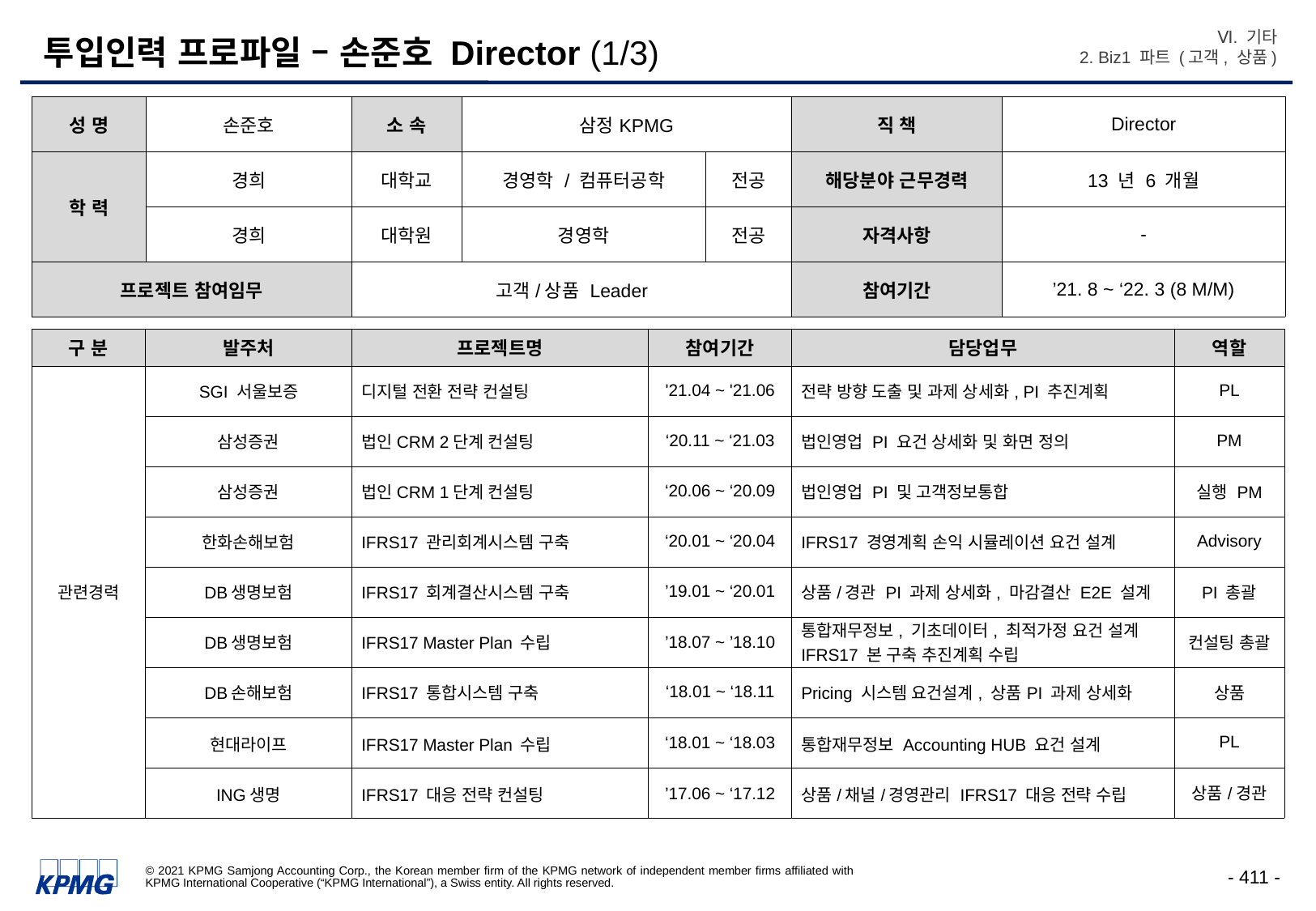

Ⅵ. 기타
2. Biz1 파트 (고객, 상품)
# 투입인력 프로파일 – 손준호 Director (1/3)
| 성 명 | 손준호 | 소 속 | 삼정KPMG |  | 직 책 | Director |
| --- | --- | --- | --- | --- | --- | --- |
| 학 력 | 경희 | 대학교 | 경영학 / 컴퓨터공학 | 전공 | 해당분야 근무경력 | 13 년 6 개월 |
|  | 경희 | 대학원 | 경영학 | 전공 | 자격사항 | - |
| 프로젝트 참여임무 |  | 고객/상품 Leader |  |  | 참여기간 | ’21. 8 ~ ‘22. 3 (8 M/M) |
| 구 분 | 발주처 | 프로젝트명 | 참여기간 | 담당업무 | 역할 |
| --- | --- | --- | --- | --- | --- |
| 관련경력 | SGI 서울보증 | 디지털 전환 전략 컨설팅 | '21.04 ~ '21.06 | 전략 방향 도출 및 과제 상세화, PI 추진계획 | PL |
|  | 삼성증권 | 법인CRM 2단계 컨설팅 | ‘20.11 ~ ‘21.03 | 법인영업 PI 요건 상세화 및 화면 정의 | PM |
|  | 삼성증권 | 법인CRM 1단계 컨설팅 | ‘20.06 ~ ‘20.09 | 법인영업 PI 및 고객정보통합 | 실행 PM |
|  | 한화손해보험 | IFRS17 관리회계시스템 구축 | ‘20.01 ~ ‘20.04 | IFRS17 경영계획 손익 시뮬레이션 요건 설계 | Advisory |
|  | DB생명보험 | IFRS17 회계결산시스템 구축 | ’19.01 ~ ‘20.01 | 상품/경관 PI 과제 상세화, 마감결산 E2E 설계 | PI 총괄 |
|  | DB생명보험 | IFRS17 Master Plan 수립 | ’18.07 ~ ’18.10 | 통합재무정보, 기초데이터, 최적가정 요건 설계 IFRS17 본 구축 추진계획 수립 | 컨설팅 총괄 |
|  | DB손해보험 | IFRS17 통합시스템 구축 | ‘18.01 ~ ‘18.11 | Pricing 시스템 요건설계, 상품PI 과제 상세화 | 상품 |
|  | 현대라이프 | IFRS17 Master Plan 수립 | ‘18.01 ~ ‘18.03 | 통합재무정보 Accounting HUB 요건 설계 | PL |
|  | ING생명 | IFRS17 대응 전략 컨설팅 | ’17.06 ~ ‘17.12 | 상품/채널/경영관리 IFRS17 대응 전략 수립 | 상품/경관 |